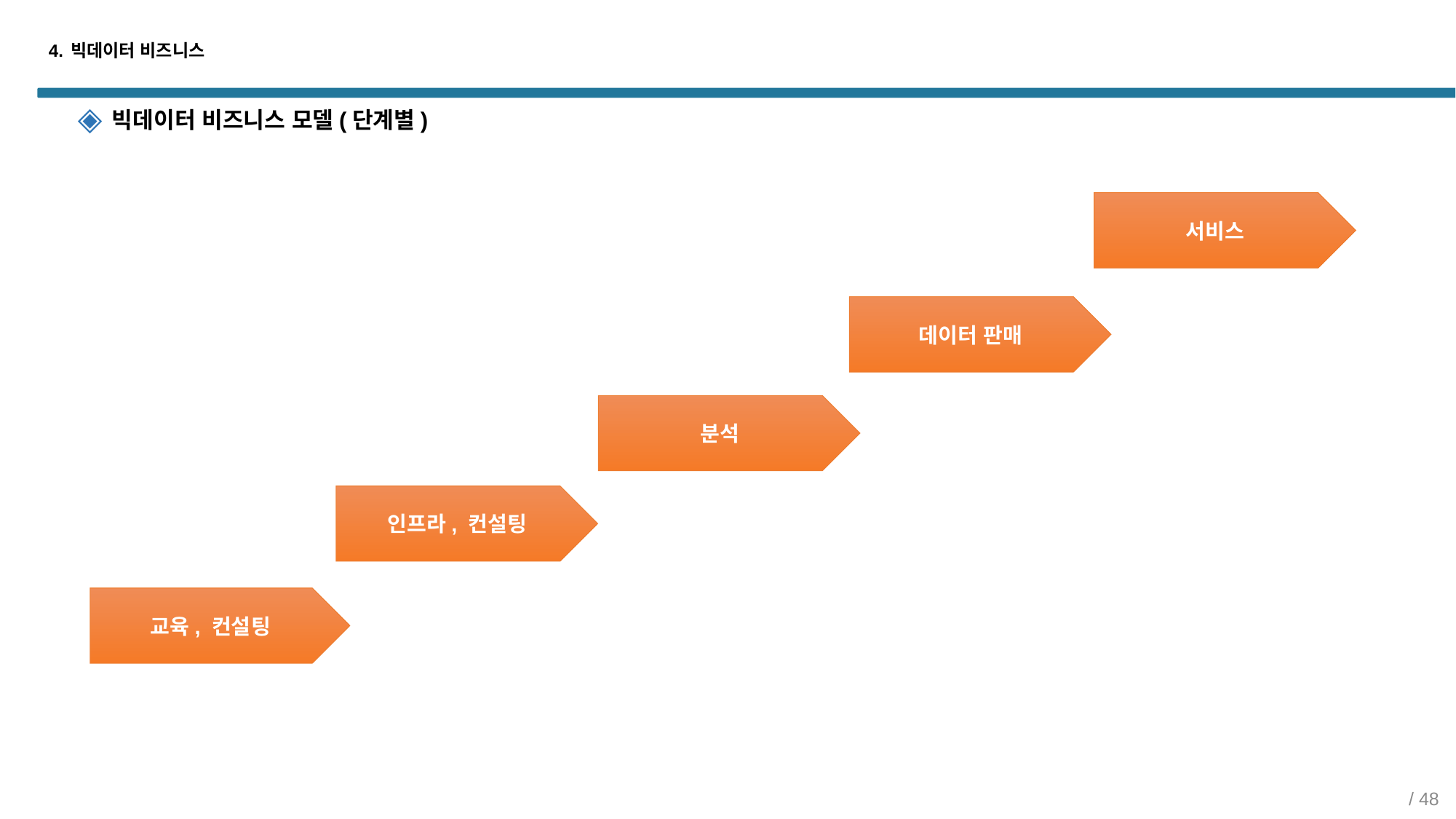

# 4. 빅데이터 비즈니스
빅데이터 비즈니스 모델(단계별)
서비스
데이터 판매
분석
인프라, 컨설팅
교육, 컨설팅
/ 48